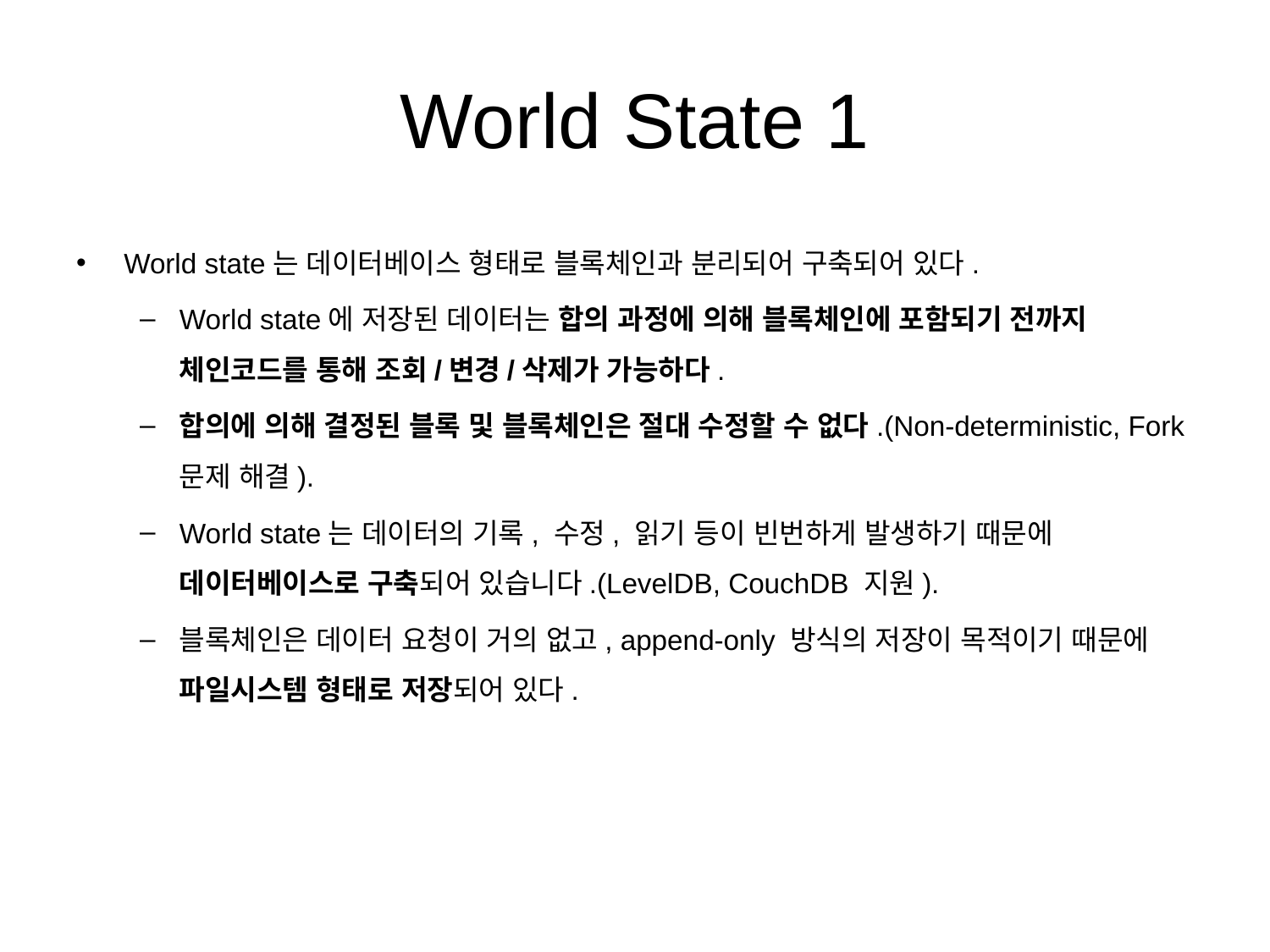

# World State 1
World state는 데이터베이스 형태로 블록체인과 분리되어 구축되어 있다.
World state에 저장된 데이터는 합의 과정에 의해 블록체인에 포함되기 전까지 체인코드를 통해 조회/변경/삭제가 가능하다.
합의에 의해 결정된 블록 및 블록체인은 절대 수정할 수 없다.(Non-deterministic, Fork 문제 해결).
World state는 데이터의 기록, 수정, 읽기 등이 빈번하게 발생하기 때문에 데이터베이스로 구축되어 있습니다.(LevelDB, CouchDB 지원).
블록체인은 데이터 요청이 거의 없고, append-only 방식의 저장이 목적이기 때문에 파일시스템 형태로 저장되어 있다.